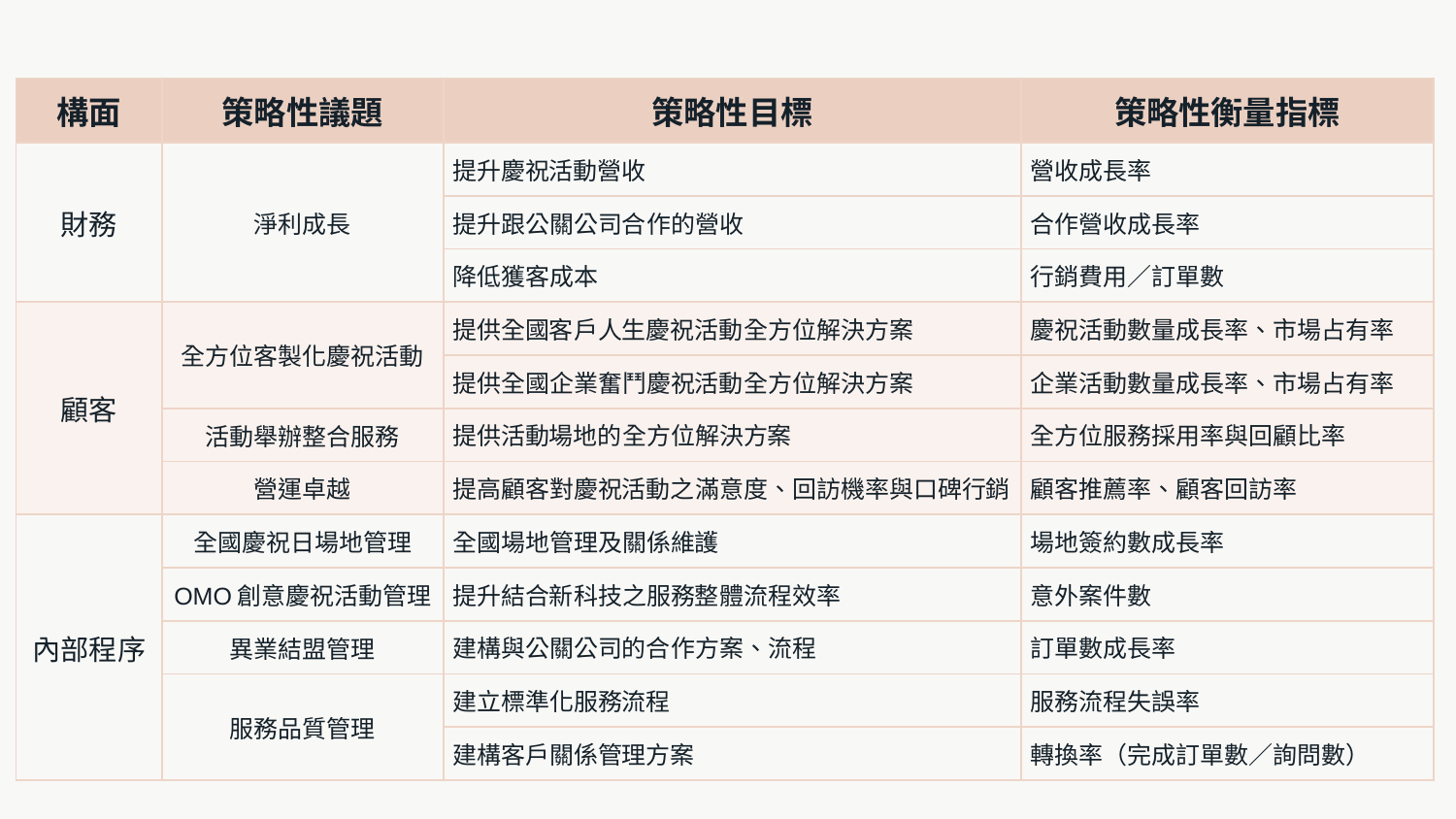

| 構面 | 策略性議題 | 策略性目標 | 策略性衡量指標 |
| --- | --- | --- | --- |
| 財務 | 淨利成長 | 提升慶祝活動營收 | 營收成長率 |
|  |  | 提升跟公關公司合作的營收 | 合作營收成長率 |
|  |  | 降低獲客成本 | 行銷費用／訂單數 |
| 顧客 | 全方位客製化慶祝活動 | 提供全國客戶人生慶祝活動全方位解決方案 | 慶祝活動數量成長率、市場占有率 |
|  |  | 提供全國企業奮鬥慶祝活動全方位解決方案 | 企業活動數量成長率、市場占有率 |
|  | 活動舉辦整合服務 | 提供活動場地的全方位解決方案 | 全方位服務採用率與回顧比率 |
|  | 營運卓越 | 提高顧客對慶祝活動之滿意度、回訪機率與口碑行銷 | 顧客推薦率、顧客回訪率 |
| 內部程序 | 全國慶祝日場地管理 | 全國場地管理及關係維護 | 場地簽約數成長率 |
|  | OMO創意慶祝活動管理 | 提升結合新科技之服務整體流程效率 | 意外案件數 |
|  | 異業結盟管理 | 建構與公關公司的合作方案、流程 | 訂單數成長率 |
|  | 服務品質管理 | 建立標準化服務流程 | 服務流程失誤率 |
|  |  | 建構客戶關係管理方案 | 轉換率（完成訂單數／詢問數） |